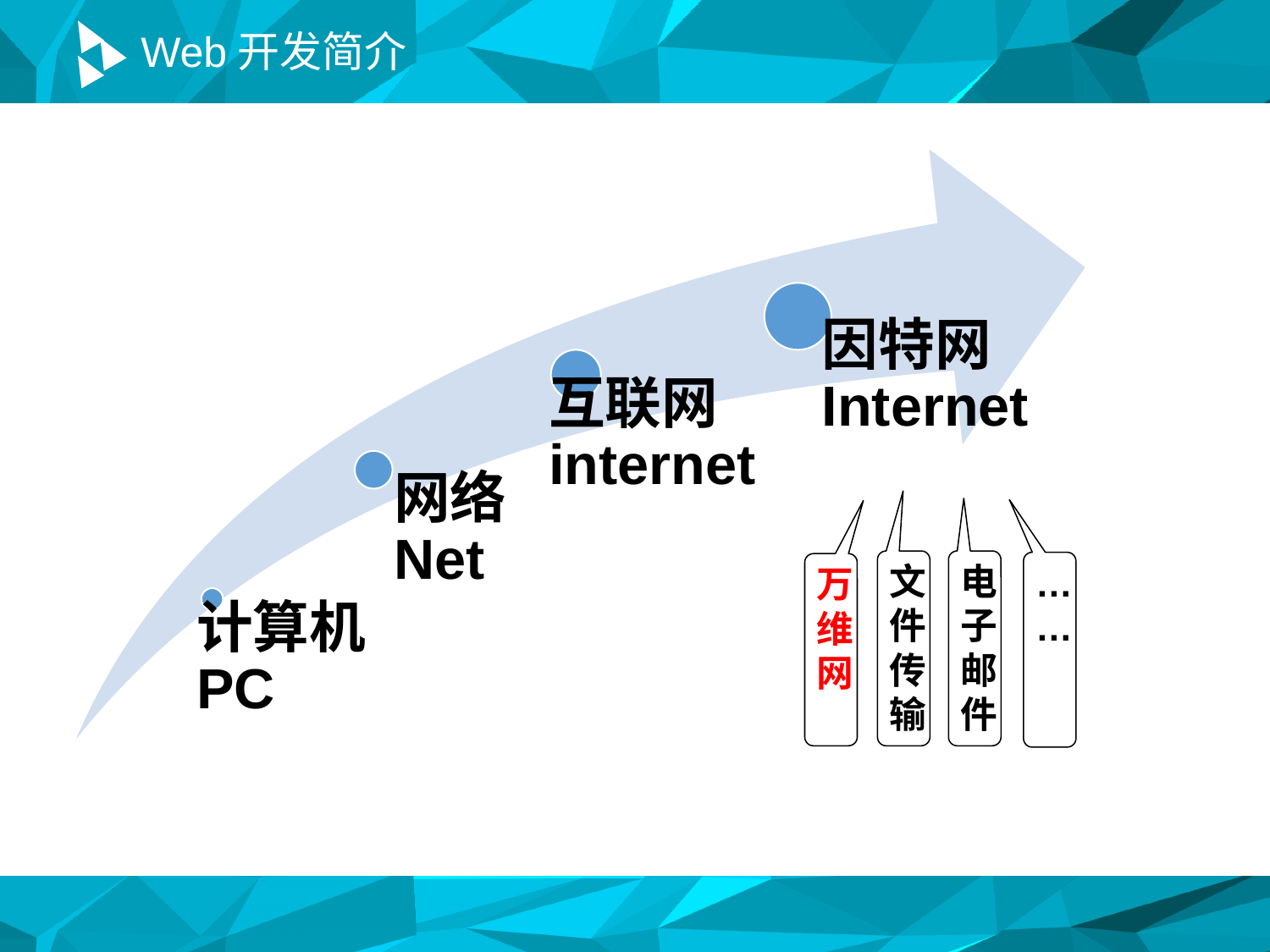

# Web开发简介
计算机PC
网络Net
互联网
internet
因特网
Internet

文件传输
电子邮件
……
万维网